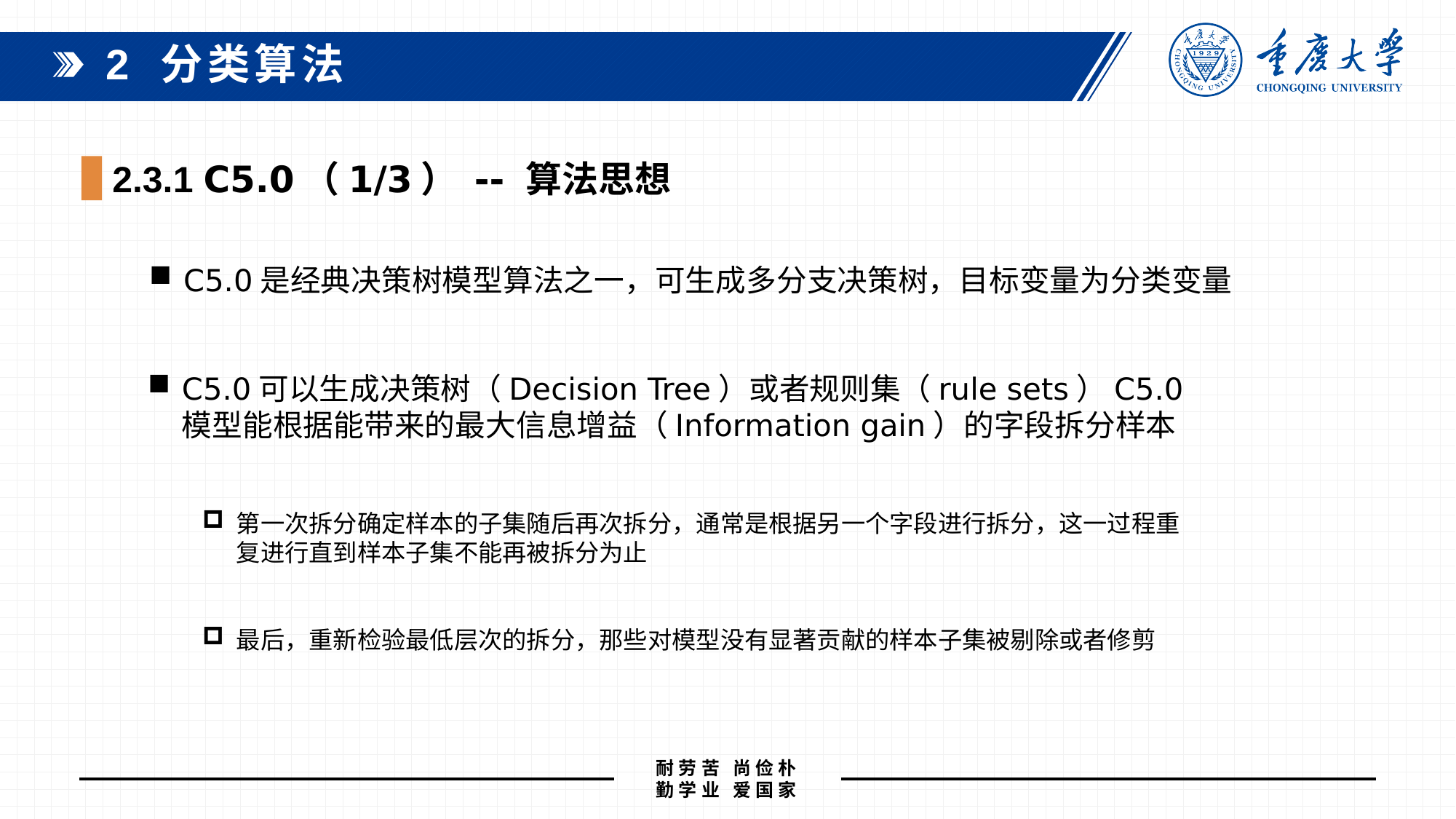

2 分类算法
2.3.1 C5.0（1/3） -- 算法思想
C5.0是经典决策树模型算法之一，可生成多分支决策树，目标变量为分类变量
C5.0可以生成决策树（Decision Tree）或者规则集（rule sets）C5.0模型能根据能带来的最大信息增益（Information gain）的字段拆分样本

第一次拆分确定样本的子集随后再次拆分，通常是根据另一个字段进行拆分，这一过程重复进行直到样本子集不能再被拆分为止

最后，重新检验最低层次的拆分，那些对模型没有显著贡献的样本子集被剔除或者修剪